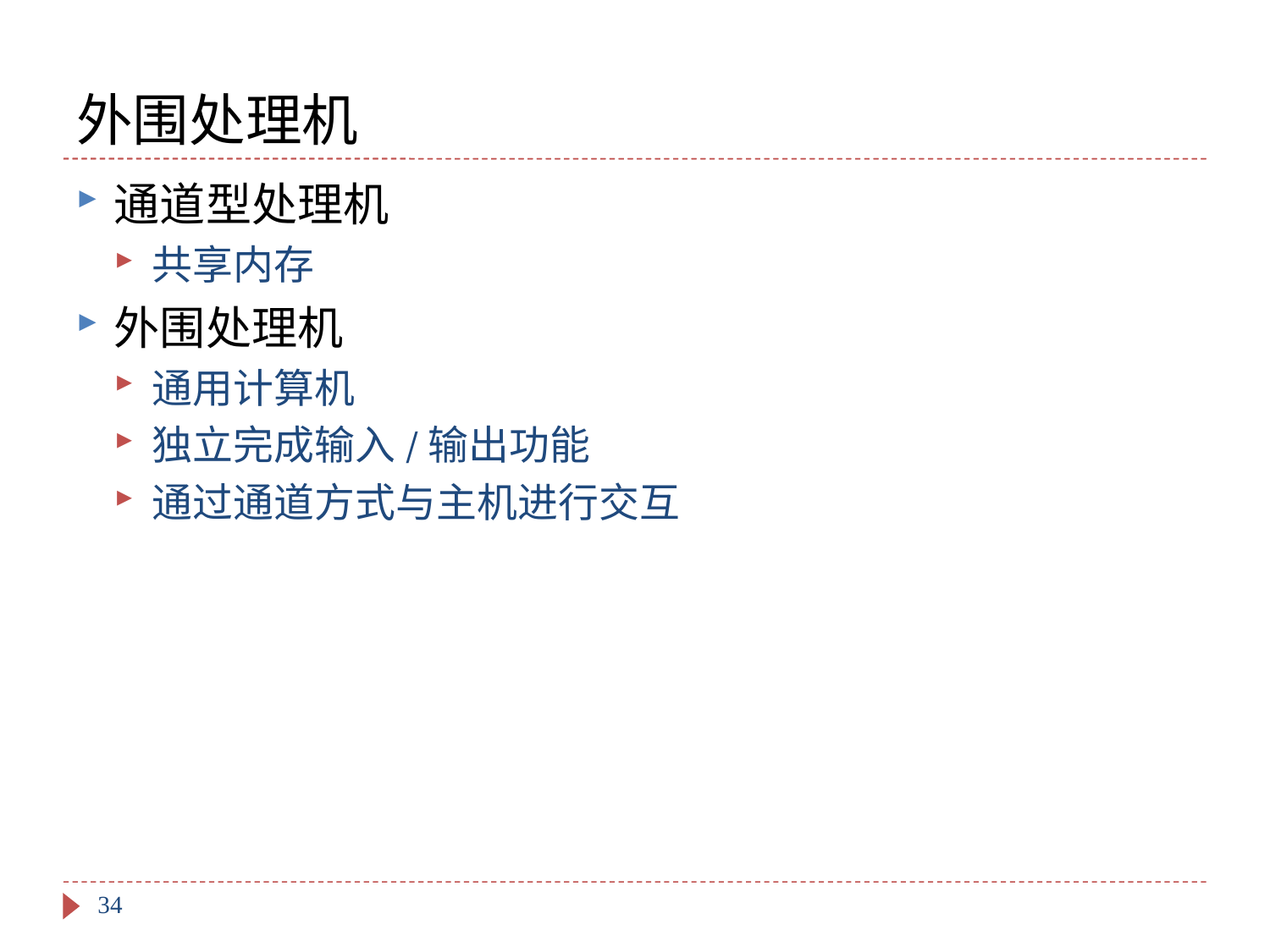

# 外围处理机
通道型处理机
共享内存
外围处理机
通用计算机
独立完成输入/输出功能
通过通道方式与主机进行交互
34